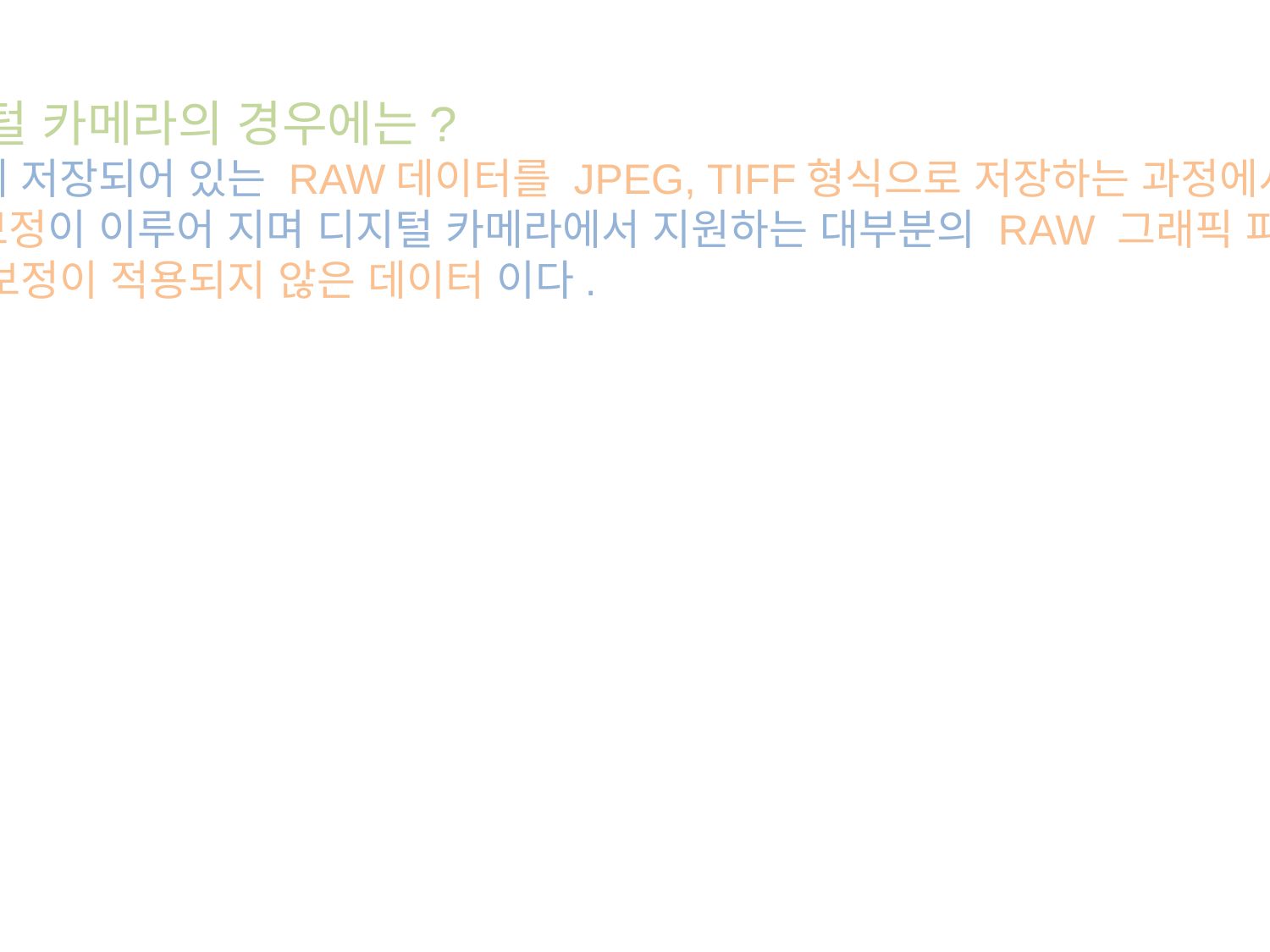

디지털 카메라의 경우에는?
내부에 저장되어 있는 RAW데이터를 JPEG, TIFF형식으로 저장하는 과정에서
감마보정이 이루어 지며 디지털 카메라에서 지원하는 대부분의 RAW 그래픽 파일 포맷은
감마 보정이 적용되지 않은 데이터 이다.